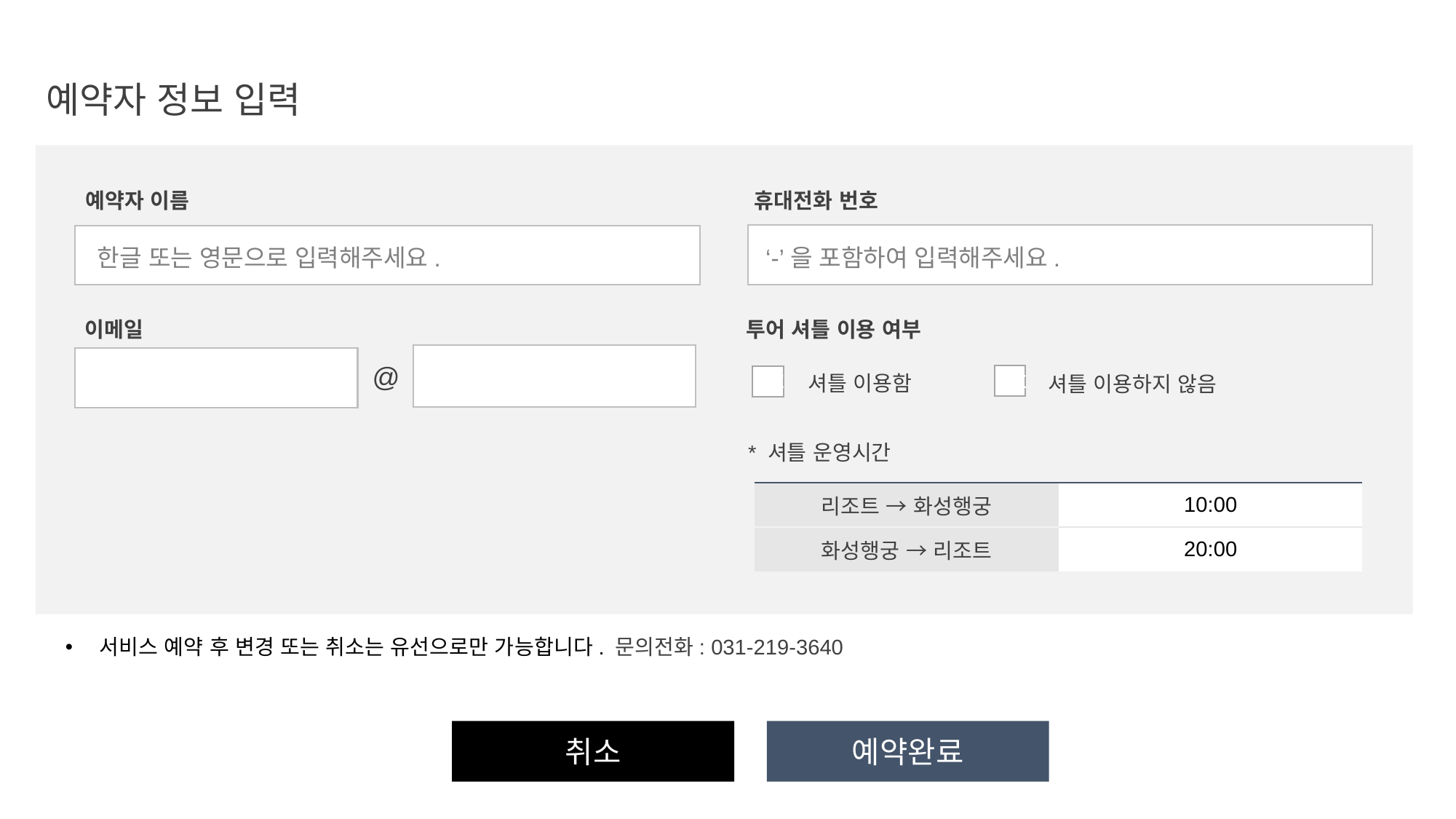

예약자 정보 입력

예약자 이름
휴대전화 번호

‘-’을 포함하여 입력해주세요.
한글 또는 영문으로 입력해주세요.
이메일
투어 셔틀 이용 여부

@
셔틀 이용함
ㅍ
셔틀 이용하지 않음
ㅍ
* 셔틀 운영시간
| 리조트 → 화성행궁 | 10:00 |
| --- | --- |
| 화성행궁 → 리조트 | 20:00 |
서비스 예약 후 변경 또는 취소는 유선으로만 가능합니다. 문의전화: 031-219-3640
취소
예약완료